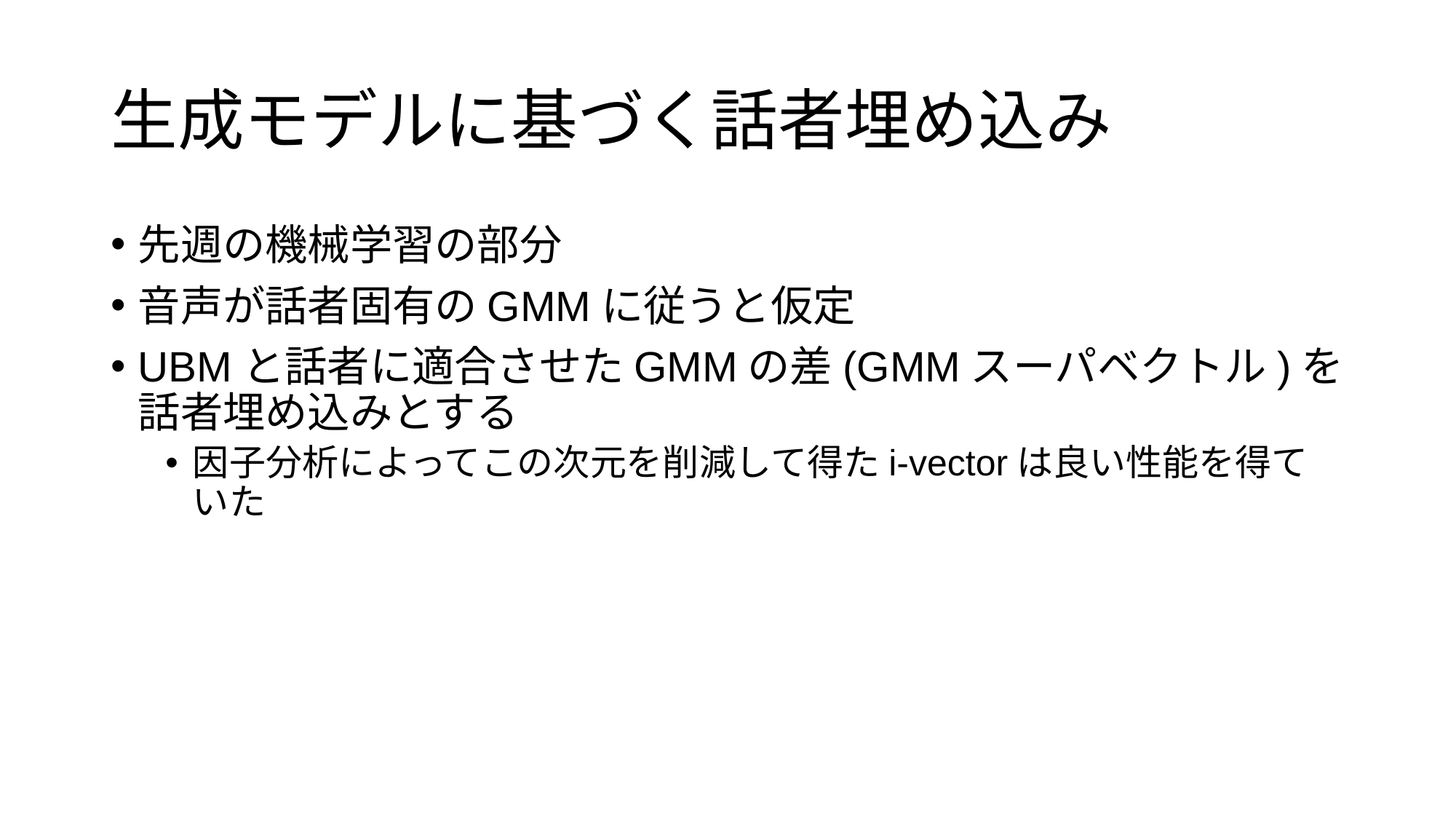

# 生成モデルに基づく話者埋め込み
先週の機械学習の部分
音声が話者固有のGMMに従うと仮定
UBMと話者に適合させたGMMの差(GMMスーパベクトル)を話者埋め込みとする
因子分析によってこの次元を削減して得たi-vectorは良い性能を得ていた